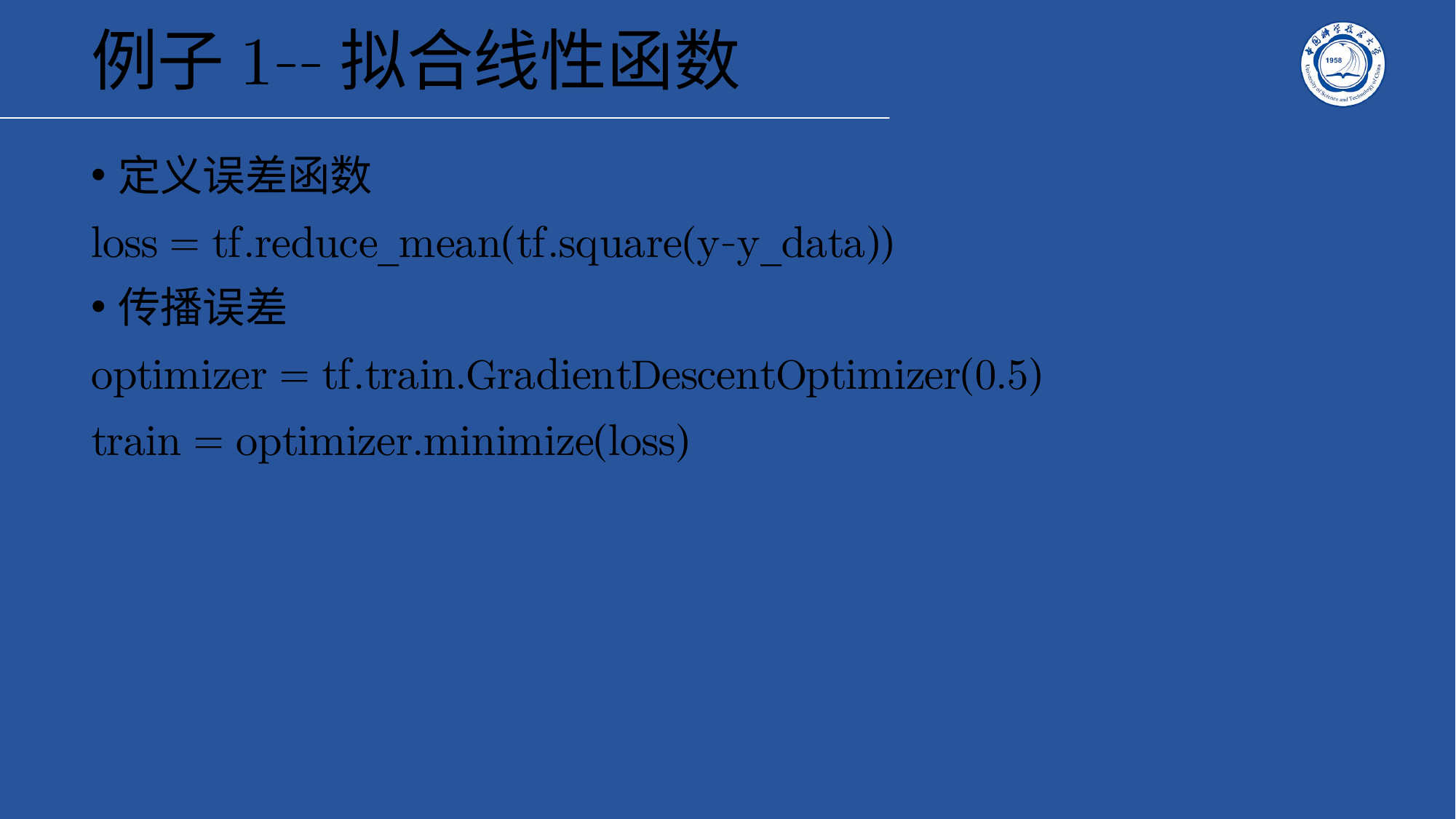

# 例子1--拟合线性函数
21
定义误差函数
loss = tf.reduce_mean(tf.square(y-y_data))
传播误差
optimizer = tf.train.GradientDescentOptimizer(0.5)
train = optimizer.minimize(loss)